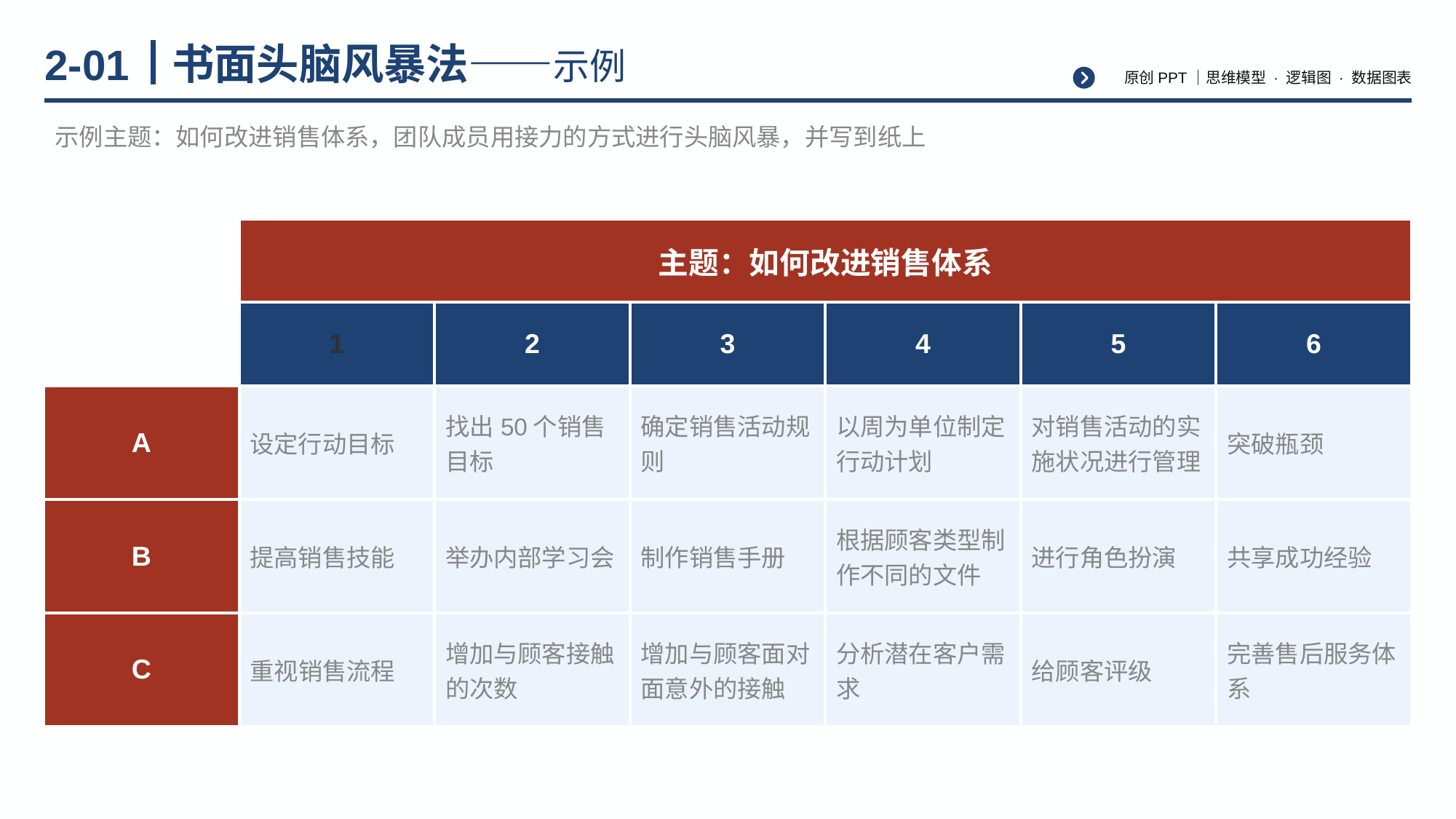

# 书面头脑风暴法——示例
2-01
示例主题：如何改进销售体系，团队成员用接力的方式进行头脑风暴，并写到纸上
|  | 主题：如何改进销售体系 |  |  |  |  |  |
| --- | --- | --- | --- | --- | --- | --- |
|  | 1 | 2 | 3 | 4 | 5 | 6 |
| A | 设定行动目标 | 找出50个销售目标 | 确定销售活动规则 | 以周为单位制定行动计划 | 对销售活动的实施状况进行管理 | 突破瓶颈 |
| B | 提高销售技能 | 举办内部学习会 | 制作销售手册 | 根据顾客类型制作不同的文件 | 进行角色扮演 | 共享成功经验 |
| C | 重视销售流程 | 增加与顾客接触的次数 | 增加与顾客面对面意外的接触 | 分析潜在客户需求 | 给顾客评级 | 完善售后服务体系 |